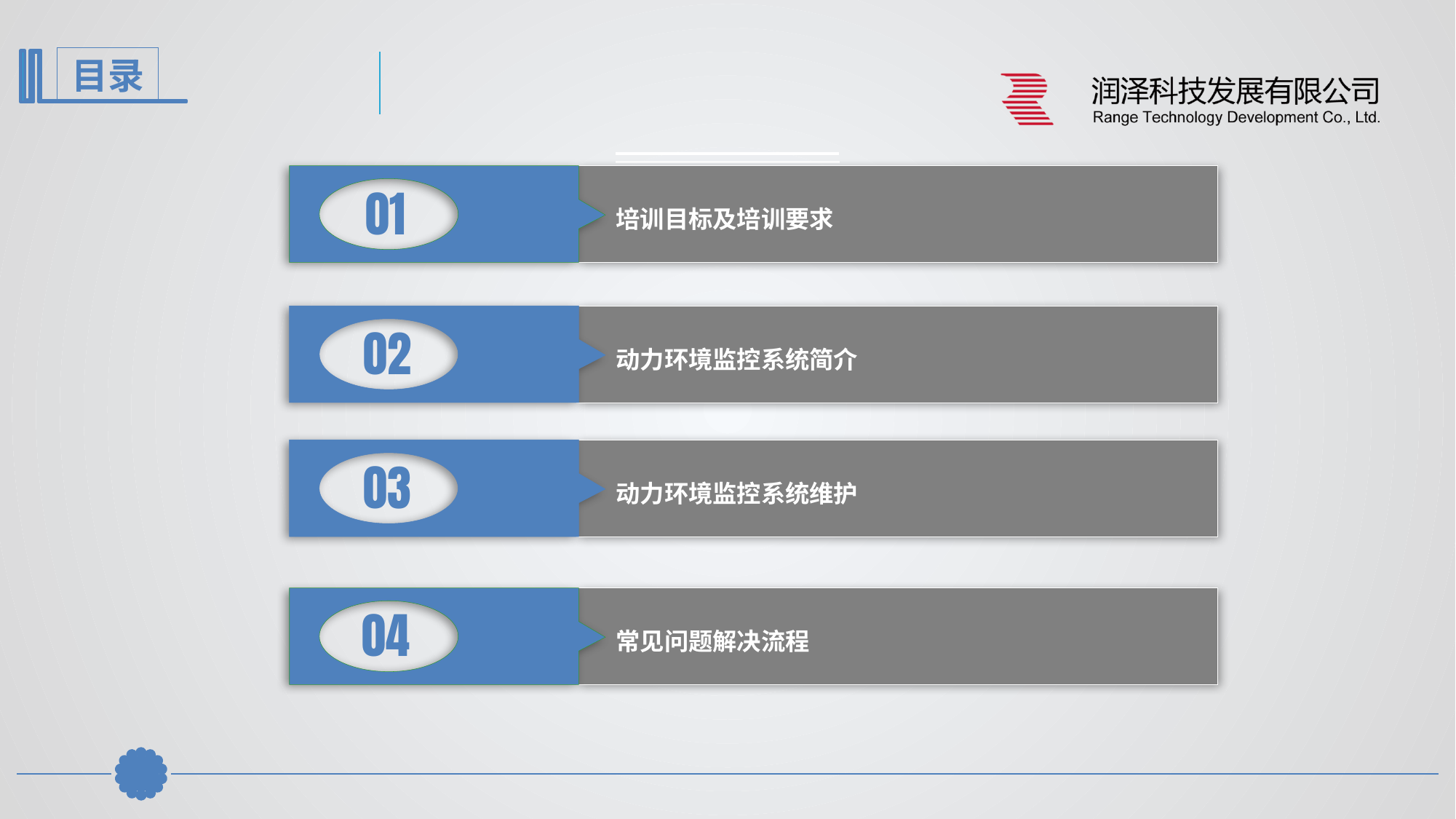

01
培训目标及培训要求

02
动力环境监控系统简介

03
动力环境监控系统维护

04
常见问题解决流程
2